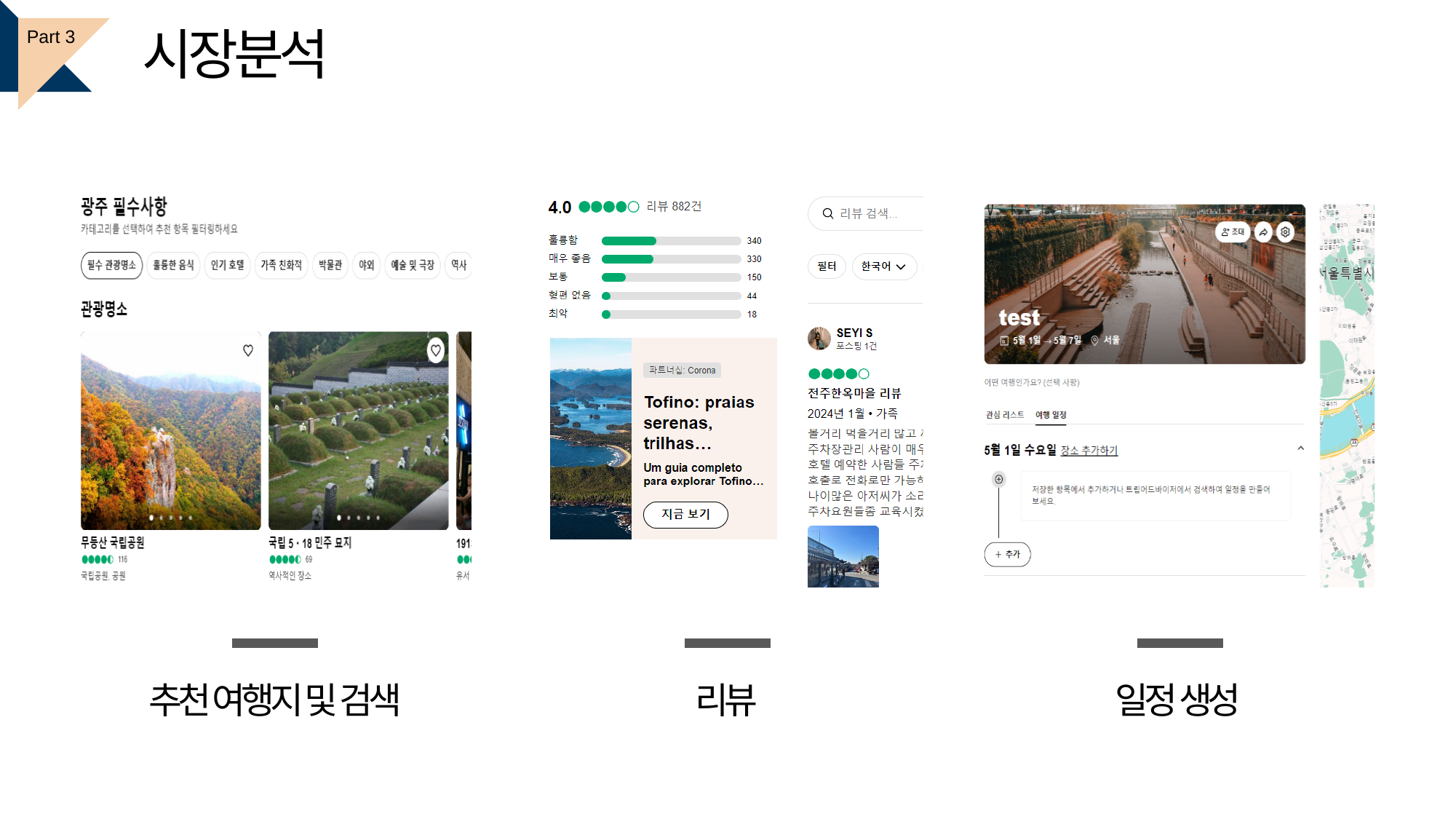

시장분석

Part 3

추천 여행지 및 검색
리뷰
일정 생성